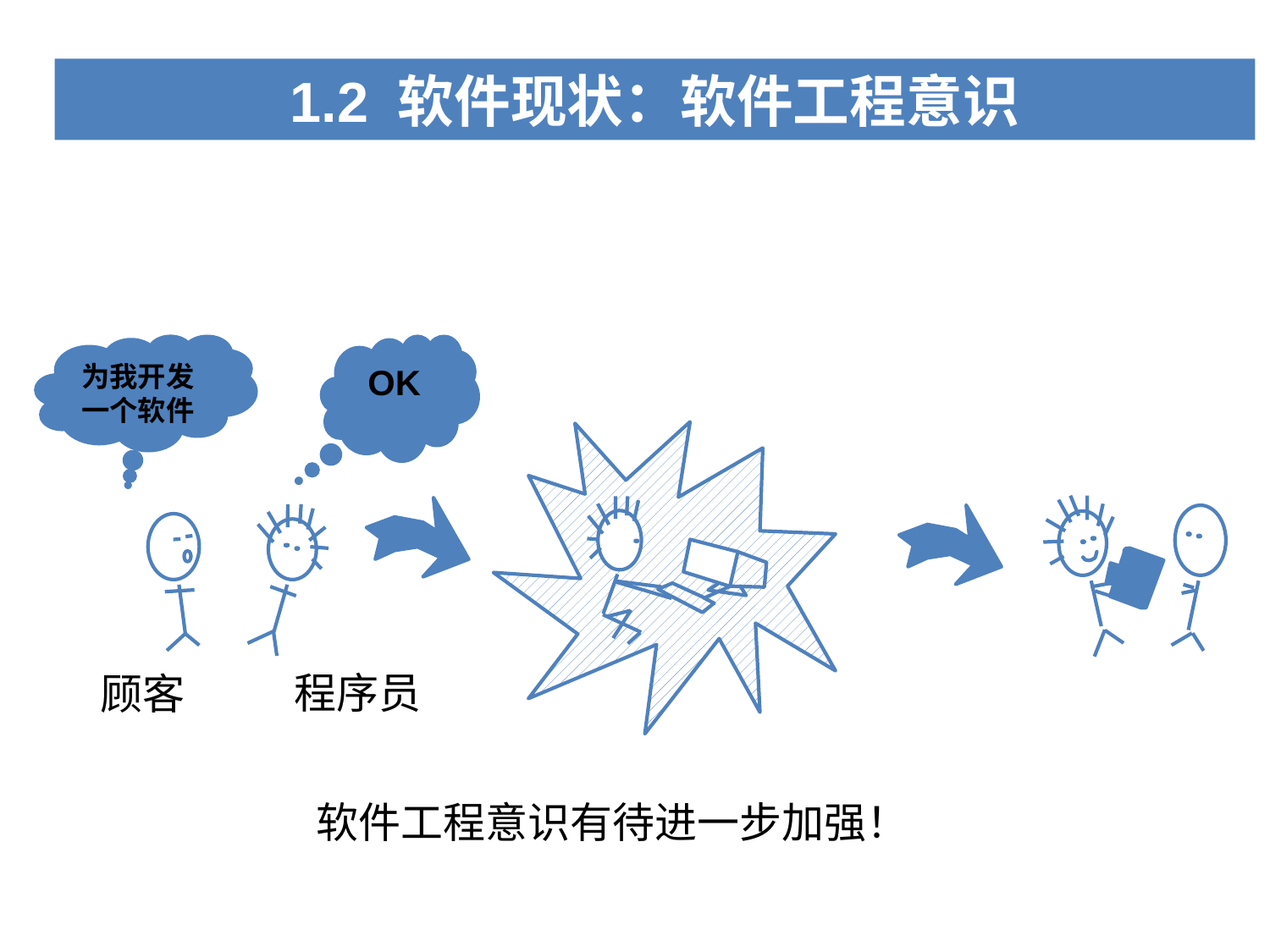

1.2 软件现状：软件工程意识
为我开发一个软件
OK

程序员
顾客
软件工程意识有待进一步加强！